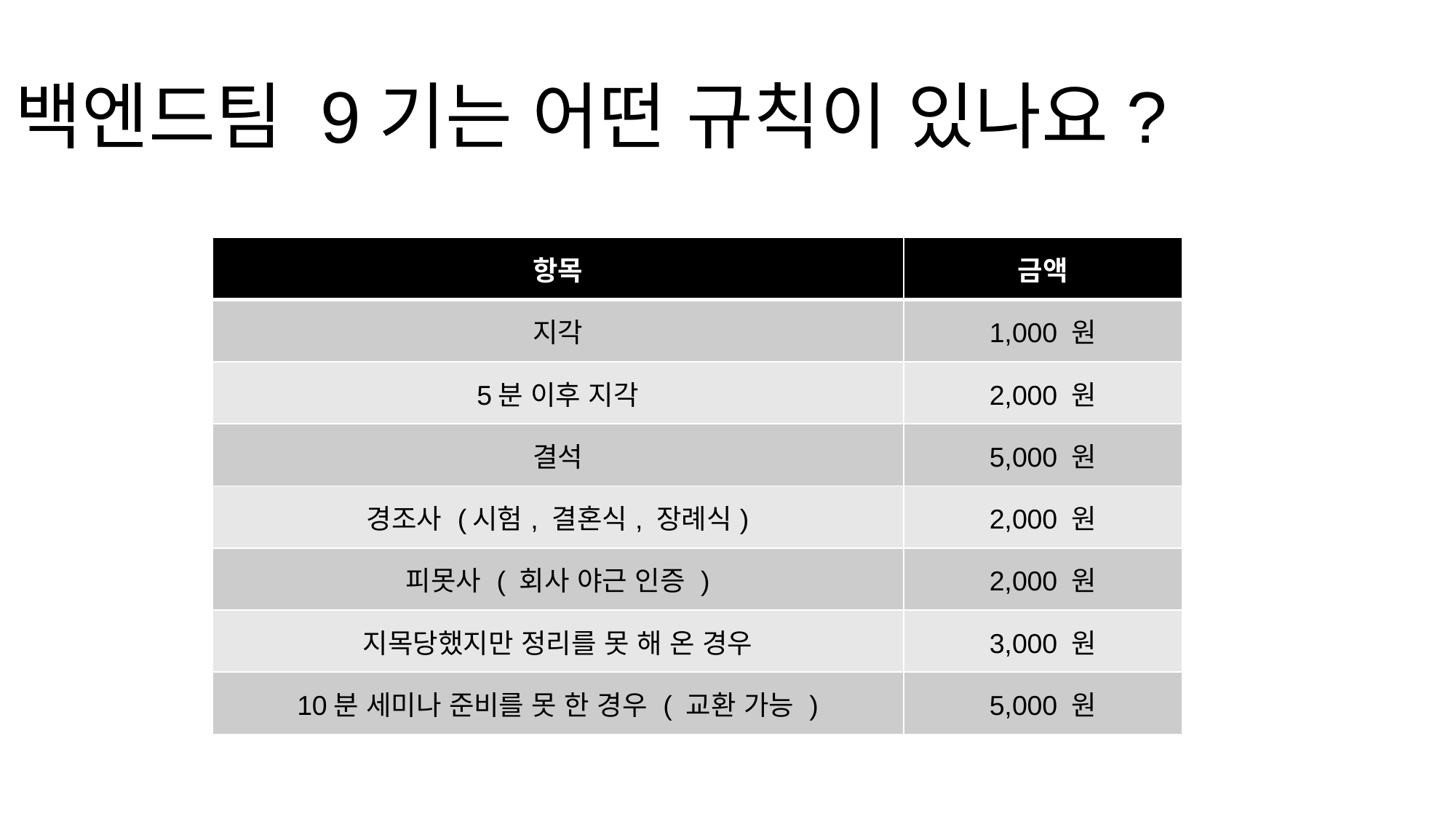

백엔드팀 9기는 어떤 규칙이 있나요?
| 항목 | 금액 |
| --- | --- |
| 지각 | 1,000 원 |
| 5분 이후 지각 | 2,000 원 |
| 결석 | 5,000 원 |
| 경조사 (시험, 결혼식, 장례식) | 2,000 원 |
| 피못사 ( 회사 야근 인증 ) | 2,000 원 |
| 지목당했지만 정리를 못 해 온 경우 | 3,000 원 |
| 10분 세미나 준비를 못 한 경우 ( 교환 가능 ) | 5,000 원 |